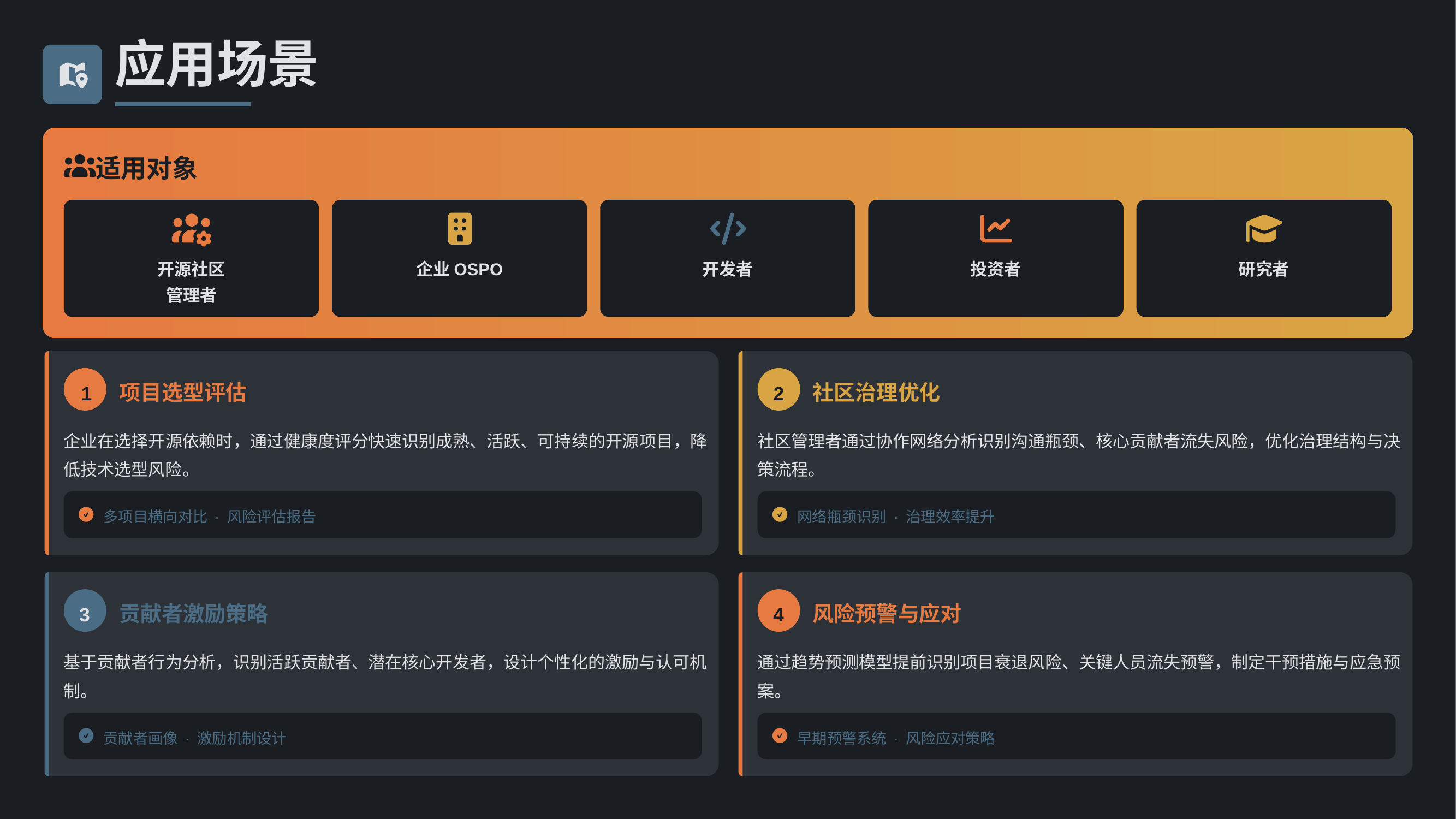

应用场景

适用对象

开源社区
管理者
企业OSPO
开发者
投资者
研究者

1
项目选型评估
2
社区治理优化
企业在选择开源依赖时，通过健康度评分快速识别成熟、活跃、可持续的开源项目，降低技术选型风险。
社区管理者通过协作网络分析识别沟通瓶颈、核心贡献者流失风险，优化治理结构与决策流程。

多项目横向对比 · 风险评估报告
网络瓶颈识别 · 治理效率提升

3
贡献者激励策略
4
风险预警与应对
基于贡献者行为分析，识别活跃贡献者、潜在核心开发者，设计个性化的激励与认可机制。
通过趋势预测模型提前识别项目衰退风险、关键人员流失预警，制定干预措施与应急预案。

贡献者画像 · 激励机制设计
早期预警系统 · 风险应对策略